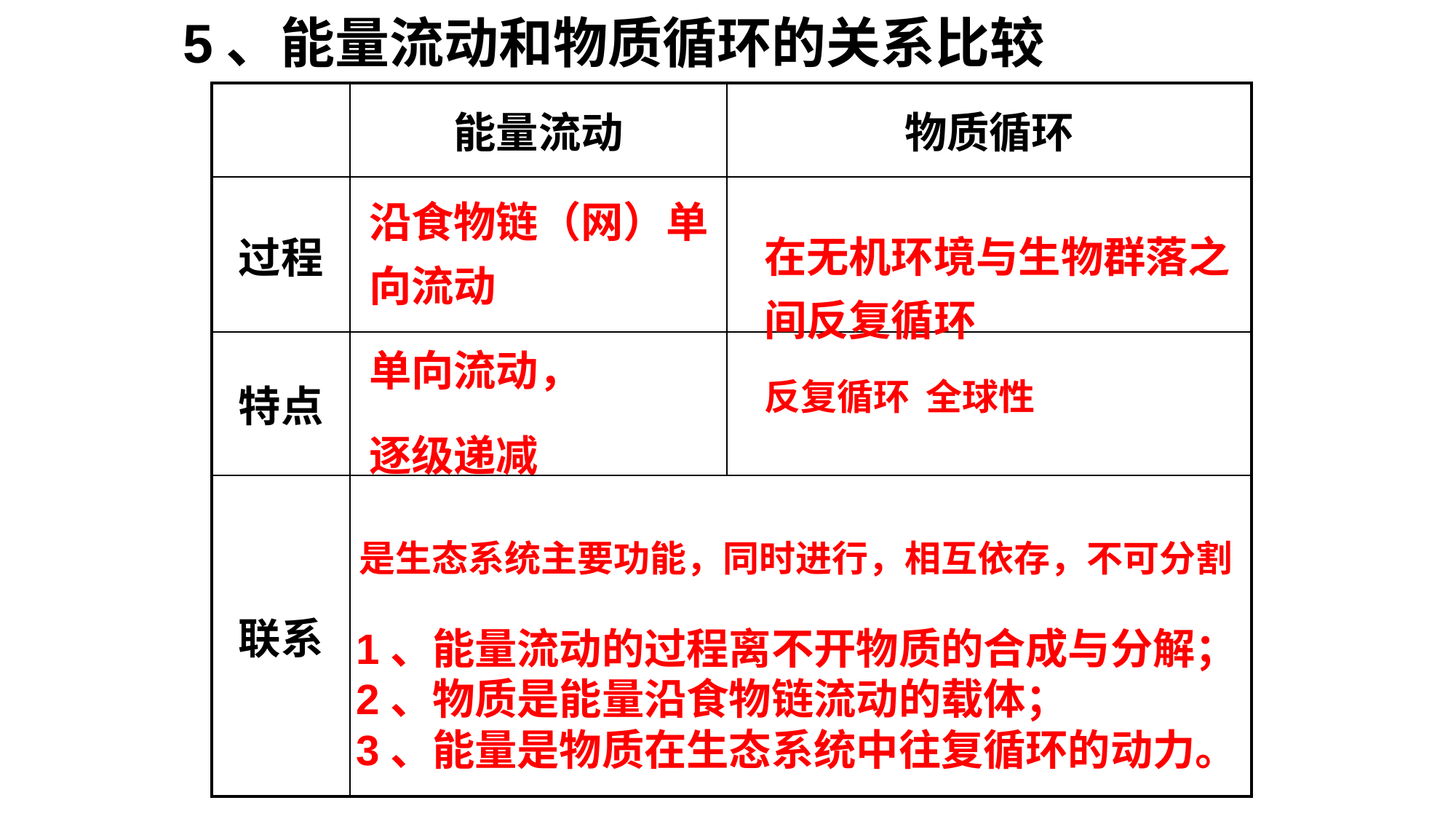

5、能量流动和物质循环的关系比较
|  | 能量流动 | 物质循环 |
| --- | --- | --- |
| 过程 |  |  |
| 特点 |  |  |
| 联系 |  |  |
沿食物链（网）单向流动
单向流动，
逐级递减
在无机环境与生物群落之间反复循环
反复循环  全球性
是生态系统主要功能，同时进行，相互依存，不可分割
1、能量流动的过程离不开物质的合成与分解；
2、物质是能量沿食物链流动的载体；
3、能量是物质在生态系统中往复循环的动力。